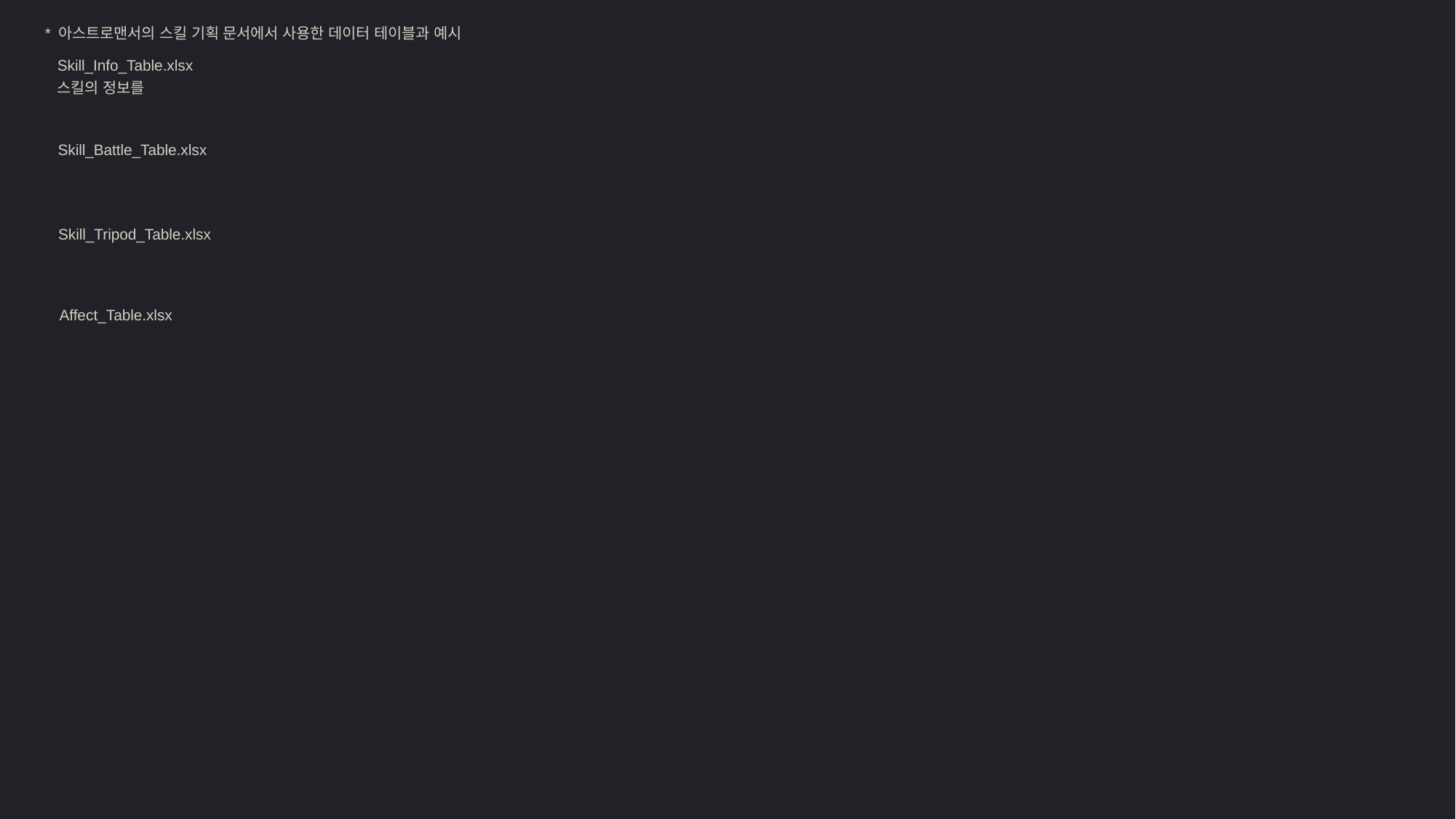

* 아스트로맨서의 스킬 기획 문서에서 사용한 데이터 테이블과 예시
Skill_Info_Table.xlsx
스킬의 정보를
Skill_Battle_Table.xlsx
Skill_Tripod_Table.xlsx
Affect_Table.xlsx